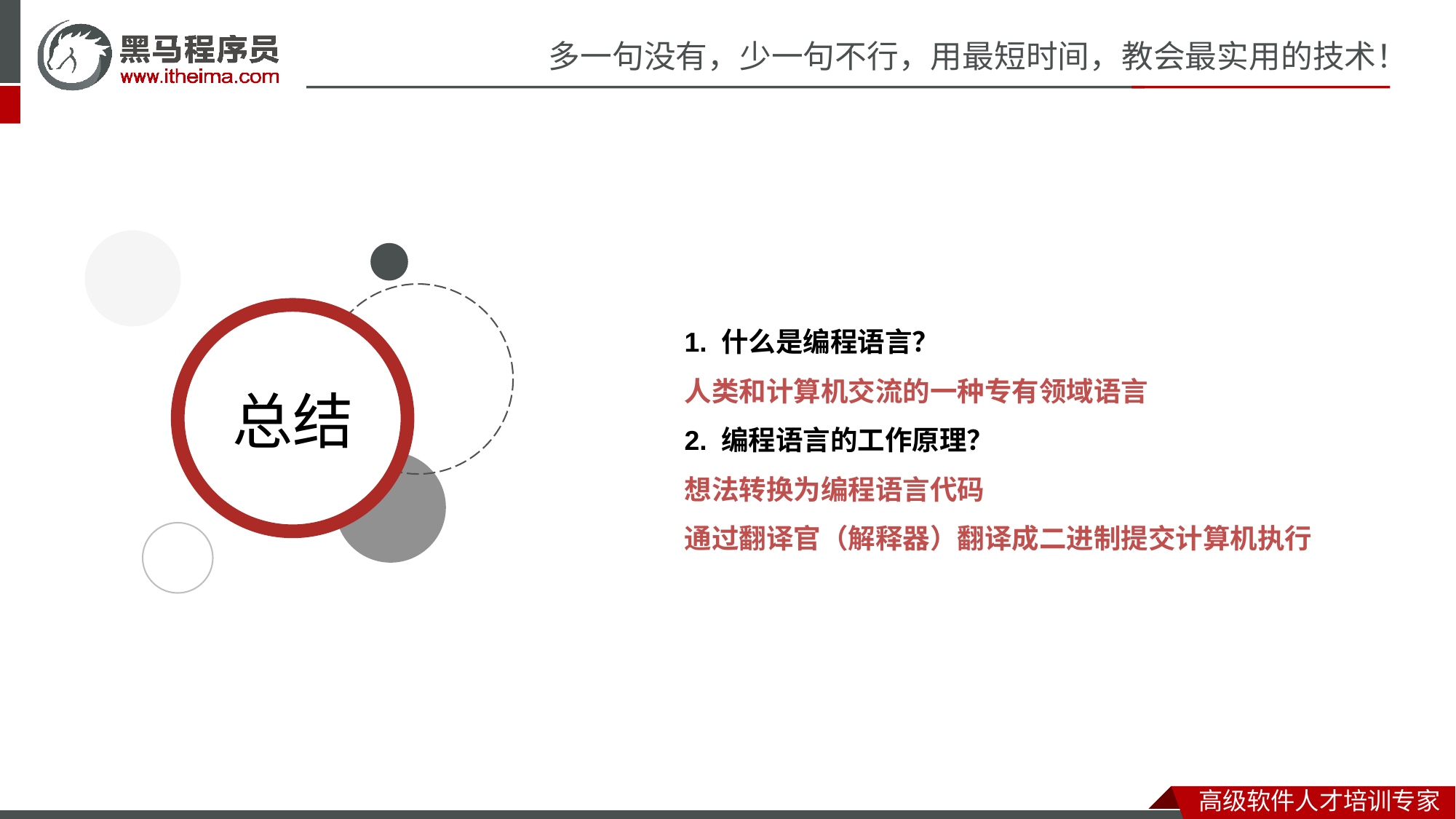

1. 什么是编程语言？
人类和计算机交流的一种专有领域语言
2. 编程语言的工作原理？
想法转换为编程语言代码
通过翻译官（解释器）翻译成二进制提交计算机执行